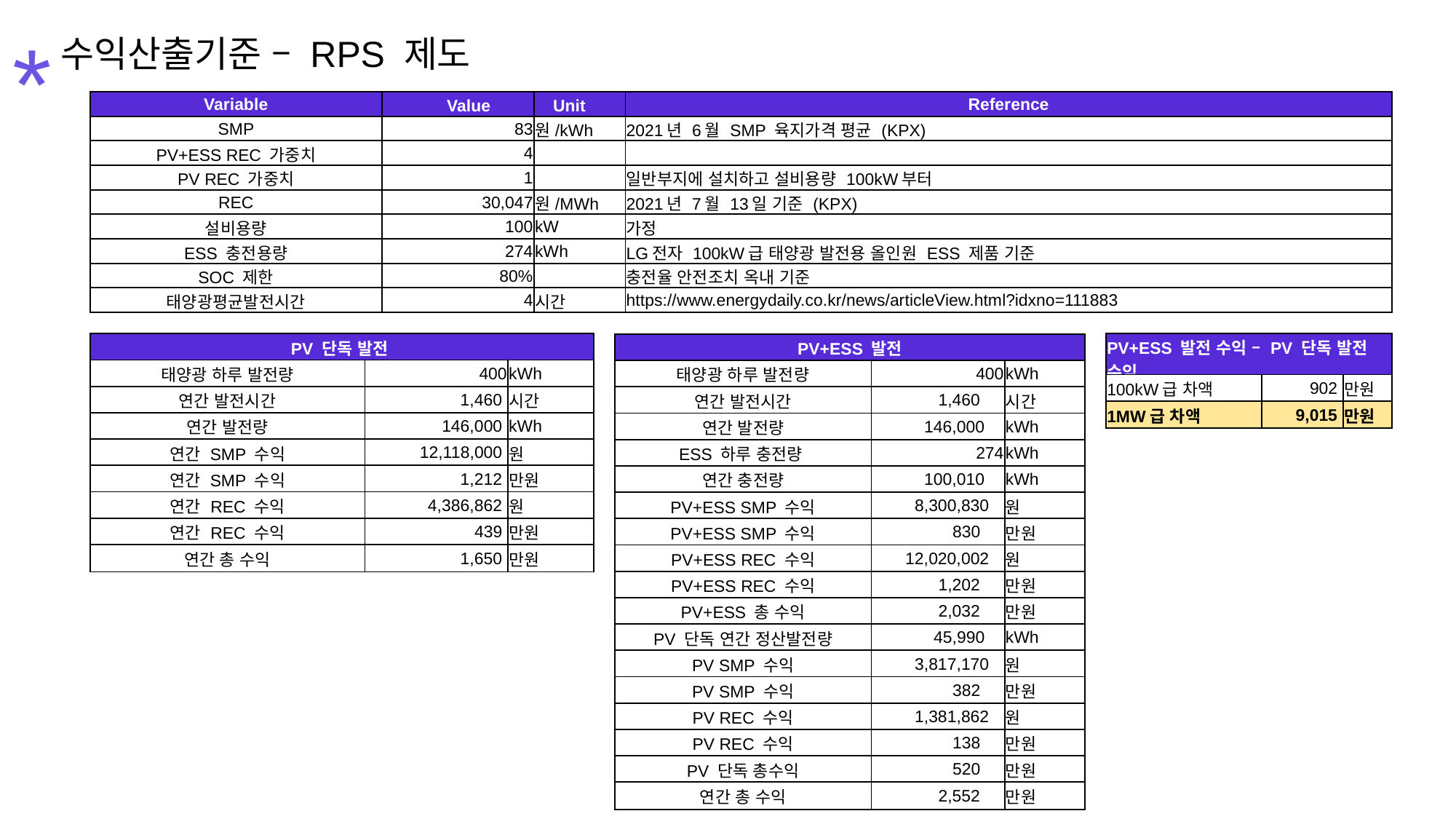

*
수익산출기준 – RPS 제도
| Variable | Value | Unit | Reference |
| --- | --- | --- | --- |
| SMP | 83 | 원/kWh | 2021년 6월 SMP 육지가격 평균 (KPX) |
| PV+ESS REC 가중치 | 4 |  |  |
| PV REC 가중치 | 1 |  | 일반부지에 설치하고 설비용량 100kW부터 |
| REC | 30,047 | 원/MWh | 2021년 7월 13일 기준 (KPX) |
| 설비용량 | 100 | kW | 가정 |
| ESS 충전용량 | 274 | kWh | LG전자 100kW급 태양광 발전용 올인원 ESS 제품 기준 |
| SOC 제한 | 80% |  | 충전율 안전조치 옥내 기준 |
| 태양광평균발전시간 | 4 | 시간 | https://www.energydaily.co.kr/news/articleView.html?idxno=111883 |
| PV 단독 발전 |  |  |
| --- | --- | --- |
| 태양광 하루 발전량 | 400 | kWh |
| 연간 발전시간 | 1,460 | 시간 |
| 연간 발전량 | 146,000 | kWh |
| 연간 SMP 수익 | 12,118,000 | 원 |
| 연간 SMP 수익 | 1,212 | 만원 |
| 연간 REC 수익 | 4,386,862 | 원 |
| 연간 REC 수익 | 439 | 만원 |
| 연간 총 수익 | 1,650 | 만원 |
| PV+ESS 발전 수익 – PV 단독 발전 수익 |  |  |
| --- | --- | --- |
| 100kW급 차액 | 902 | 만원 |
| 1MW급 차액 | 9,015 | 만원 |
| PV+ESS 발전 |  |  |
| --- | --- | --- |
| 태양광 하루 발전량 | 400 | kWh |
| 연간 발전시간 | 1,460 | 시간 |
| 연간 발전량 | 146,000 | kWh |
| ESS 하루 충전량 | 274 | kWh |
| 연간 충전량 | 100,010 | kWh |
| PV+ESS SMP 수익 | 8,300,830 | 원 |
| PV+ESS SMP 수익 | 830 | 만원 |
| PV+ESS REC 수익 | 12,020,002 | 원 |
| PV+ESS REC 수익 | 1,202 | 만원 |
| PV+ESS 총 수익 | 2,032 | 만원 |
| PV 단독 연간 정산발전량 | 45,990 | kWh |
| PV SMP 수익 | 3,817,170 | 원 |
| PV SMP 수익 | 382 | 만원 |
| PV REC 수익 | 1,381,862 | 원 |
| PV REC 수익 | 138 | 만원 |
| PV 단독 총수익 | 520 | 만원 |
| 연간 총 수익 | 2,552 | 만원 |